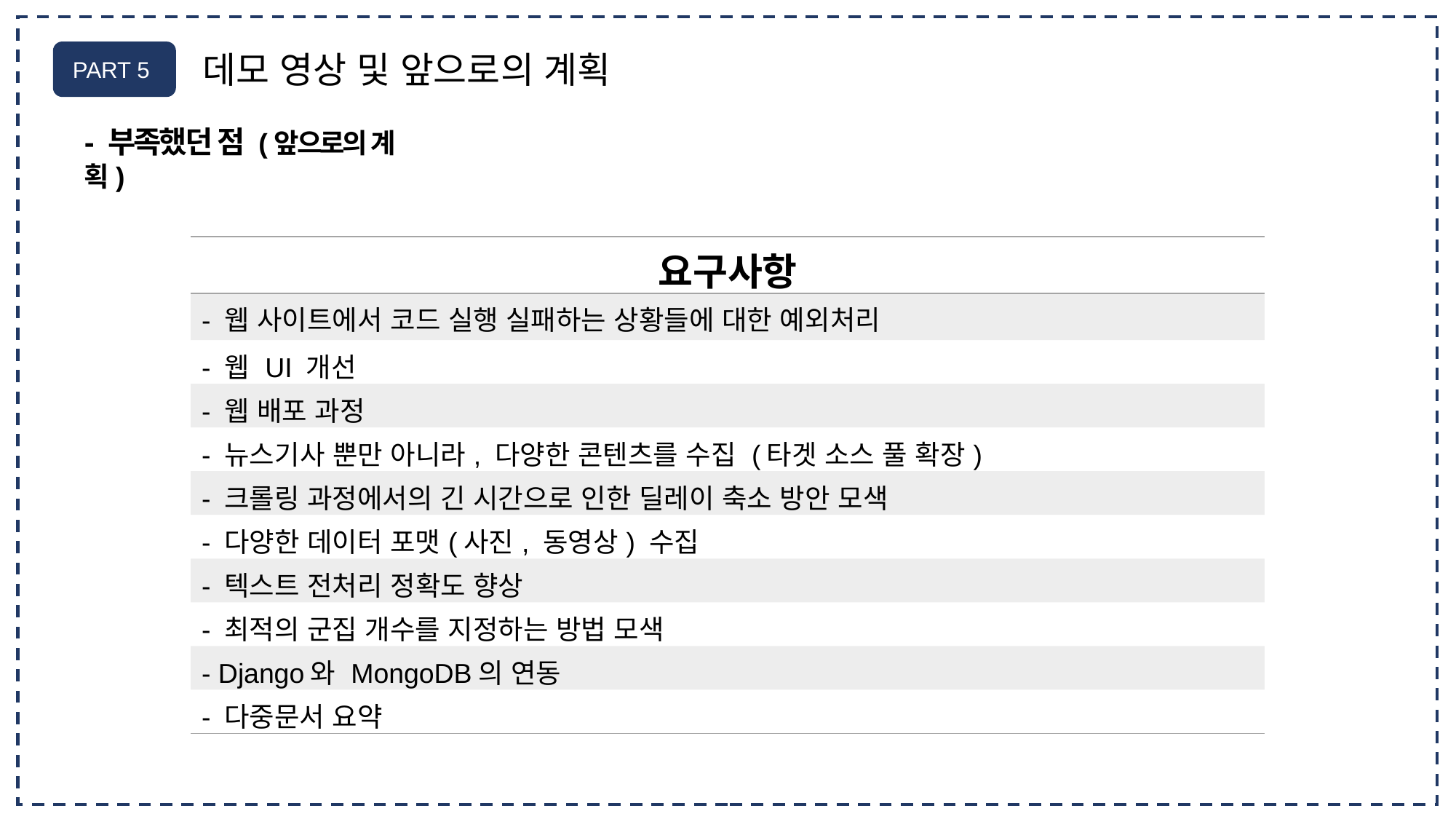

PART 5
데모 영상 및 앞으로의 계획
- 부족했던 점 (앞으로의 계획)
| 요구사항 |
| --- |
| - 웹 사이트에서 코드 실행 실패하는 상황들에 대한 예외처리 |
| - 웹 UI 개선 |
| - 웹 배포 과정 |
| - 뉴스기사 뿐만 아니라, 다양한 콘텐츠를 수집 (타겟 소스 풀 확장) |
| - 크롤링 과정에서의 긴 시간으로 인한 딜레이 축소 방안 모색 |
| - 다양한 데이터 포맷(사진, 동영상) 수집 |
| - 텍스트 전처리 정확도 향상 |
| - 최적의 군집 개수를 지정하는 방법 모색 |
| - Django와 MongoDB의 연동 |
| - 다중문서 요약 |